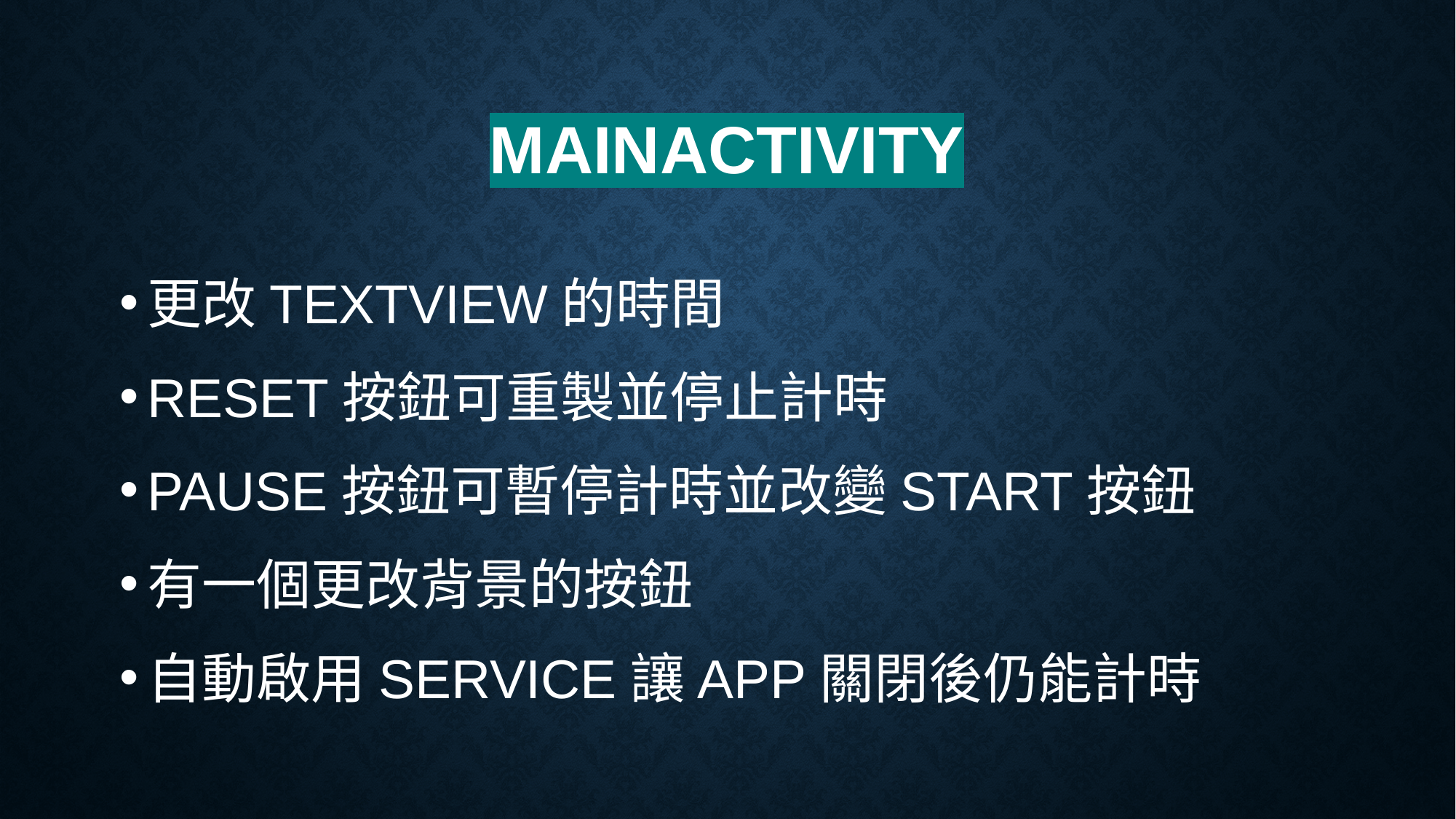

# MainActivity
更改TEXTVIEW的時間
RESET按鈕可重製並停止計時
PAUSE按鈕可暫停計時並改變START按鈕
有一個更改背景的按鈕
自動啟用SERVICE讓APP關閉後仍能計時